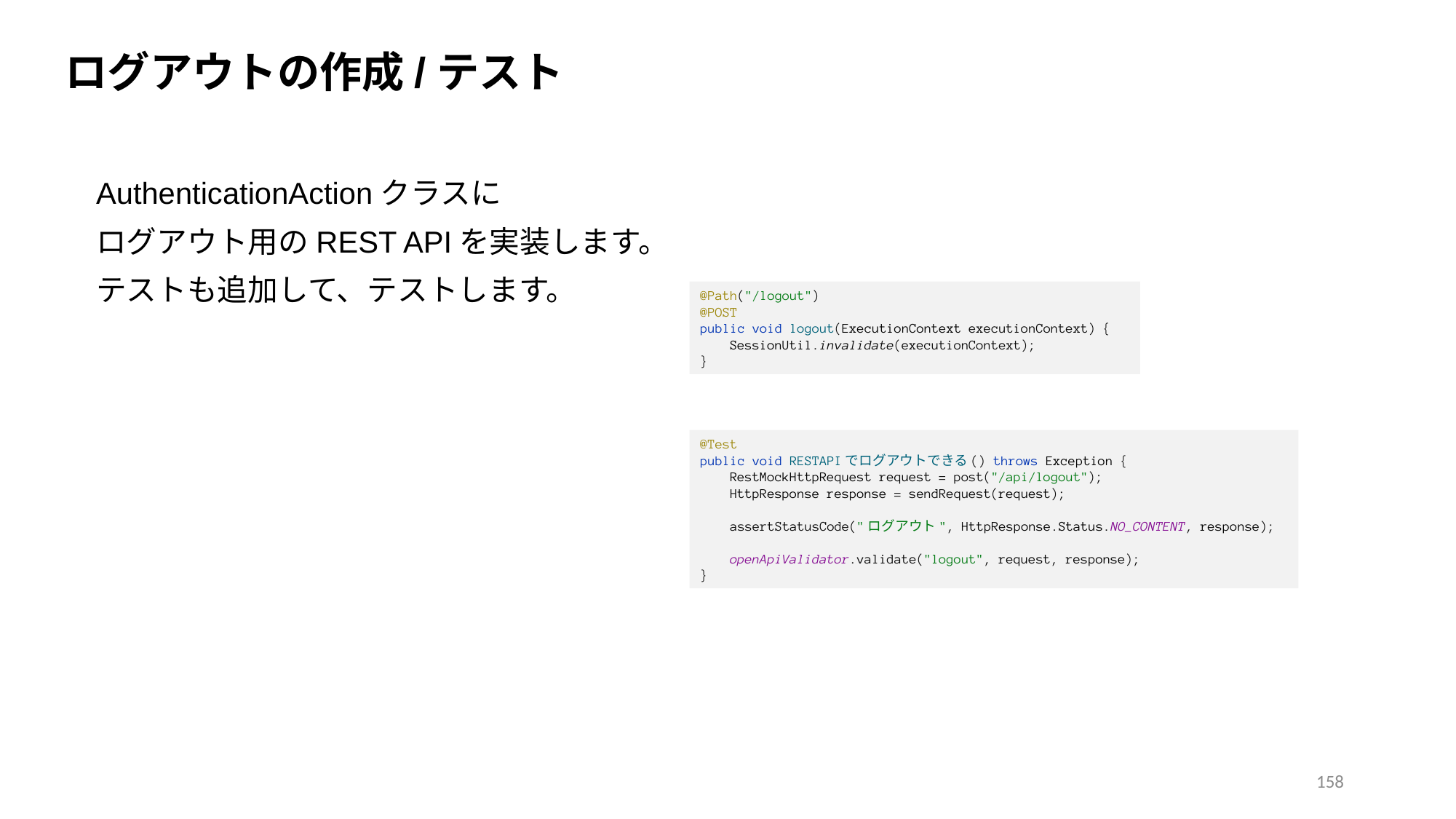

ログアウトの作成/テスト
AuthenticationActionクラスに
ログアウト用のREST APIを実装します。
テストも追加して、テストします。
@Path("/logout")
@POST
public void logout(ExecutionContext executionContext) {
    SessionUtil.invalidate(executionContext);
}
@Test
public void RESTAPIでログアウトできる() throws Exception {
    RestMockHttpRequest request = post("/api/logout");
    HttpResponse response = sendRequest(request);
    assertStatusCode("ログアウト", HttpResponse.Status.NO_CONTENT, response);
    openApiValidator.validate("logout", request, response);
}
158